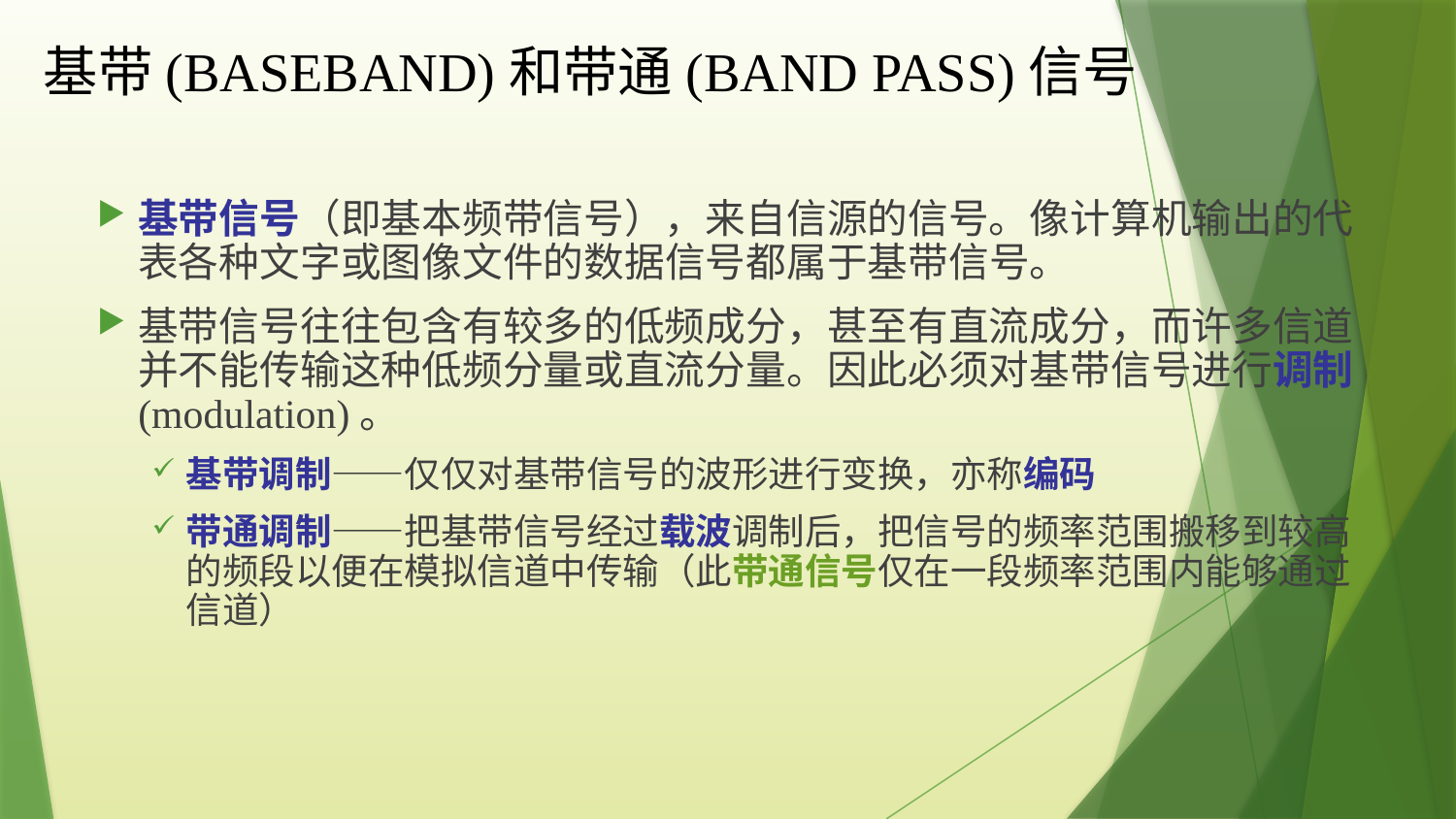

# 基带(BASEBAND)和带通(BAND PASS)信号
基带信号（即基本频带信号），来自信源的信号。像计算机输出的代表各种文字或图像文件的数据信号都属于基带信号。
基带信号往往包含有较多的低频成分，甚至有直流成分，而许多信道并不能传输这种低频分量或直流分量。因此必须对基带信号进行调制(modulation)。
基带调制——仅仅对基带信号的波形进行变换，亦称编码
带通调制——把基带信号经过载波调制后，把信号的频率范围搬移到较高的频段以便在模拟信道中传输（此带通信号仅在一段频率范围内能够通过信道）